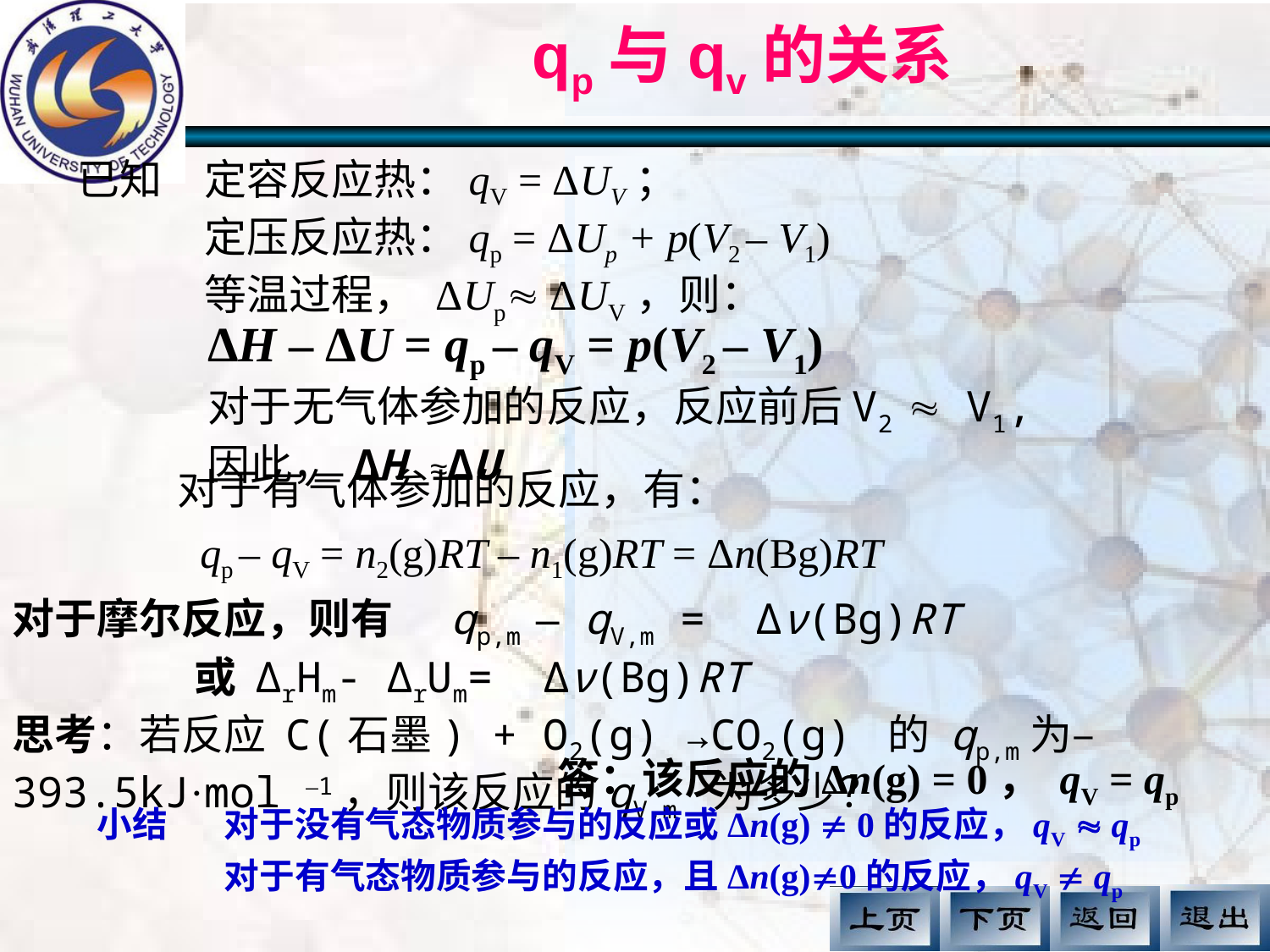

# qp与qv的关系
已知	定容反应热：qV = ΔUV；
	定压反应热：qp = ΔUp + p(V2 – V1)
	等温过程， ΔUp≈ ΔUV，则：
ΔH – ΔU = qp – qV = p(V2 – V1)
对于无气体参加的反应，反应前后V2 ≈ V1,
因此， ΔH ≈ΔU
对于有气体参加的反应，有：
qp – qV = n2(g)RT – n1(g)RT = Δn(Bg)RT
对于摩尔反应，则有     qp,m – qV,m =  Δν(Bg)RT
                  或 ΔrHm- ΔrUm=  Δν(Bg)RT
思考：若反应 C(石墨) + O2(g) →CO2(g) 的 qp,m为–393.5kJ·mol –1，则该反应的qV,m 为多少？
答：该反应的Δn(g) = 0， qV = qp
小结	对于没有气态物质参与的反应或Δn(g) ≠ 0的反应，qV ≈ qp
	对于有气态物质参与的反应，且Δn(g)≠0的反应，qV ≠ qp